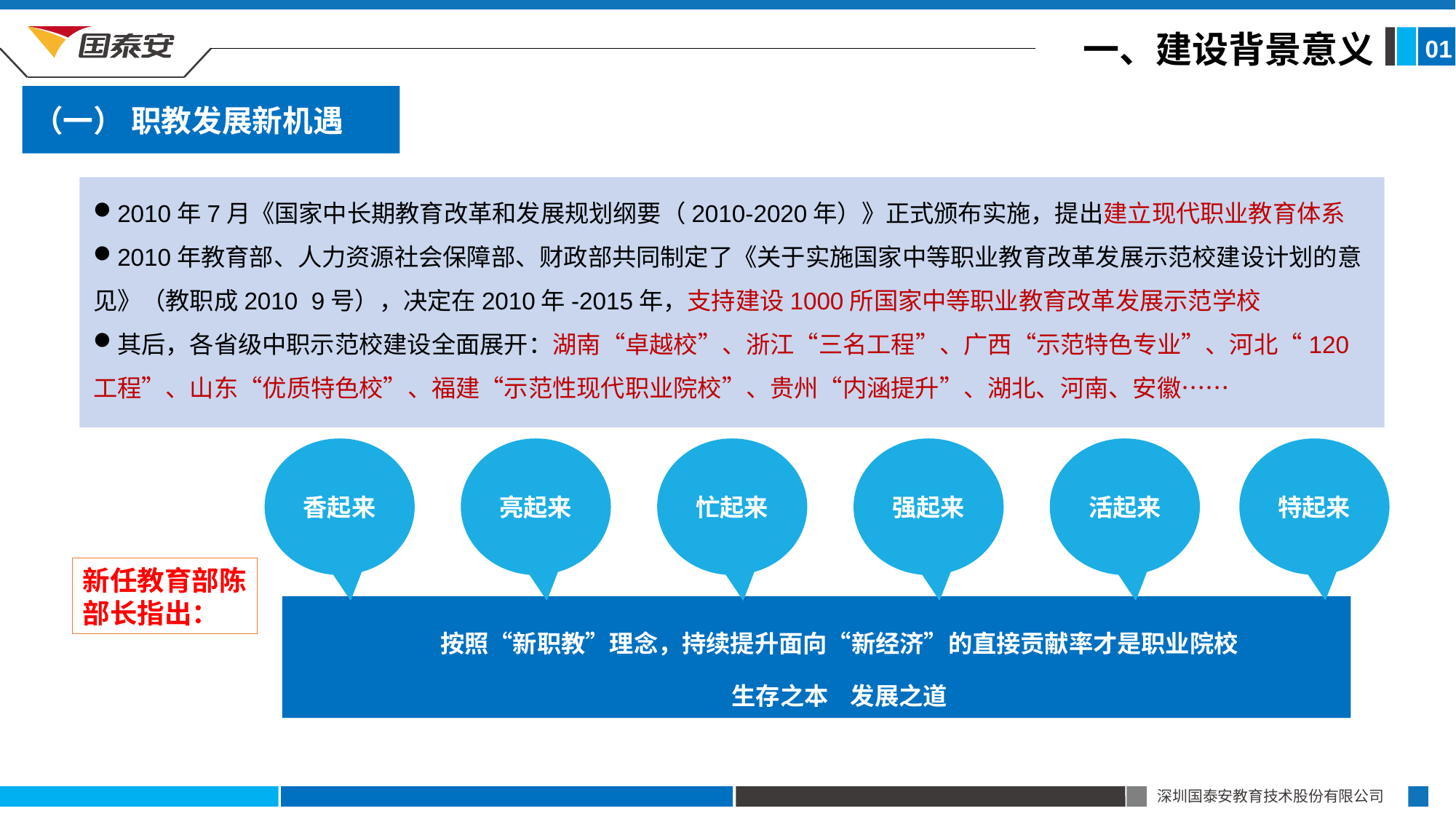

一、建设背景意义
01
（一） 职教发展新机遇

2010年7月《国家中长期教育改革和发展规划纲要（2010-2020年）》正式颁布实施，提出建立现代职业教育体系
2010年教育部、人力资源社会保障部、财政部共同制定了《关于实施国家中等职业教育改革发展示范校建设计划的意见》（教职成2010  9号），决定在2010年-2015年，支持建设1000所国家中等职业教育改革发展示范学校
其后，各省级中职示范校建设全面展开：湖南“卓越校”、浙江“三名工程”、广西“示范特色专业”、河北“120工程”、山东“优质特色校”、福建“示范性现代职业院校”、贵州“内涵提升”、湖北、河南、安徽……
特起来
香起来
亮起来
忙起来
强起来
活起来
力
新任教育部陈部长指出：
按照“新职教”理念，持续提升面向“新经济”的直接贡献率才是职业院校
生存之本    发展之道